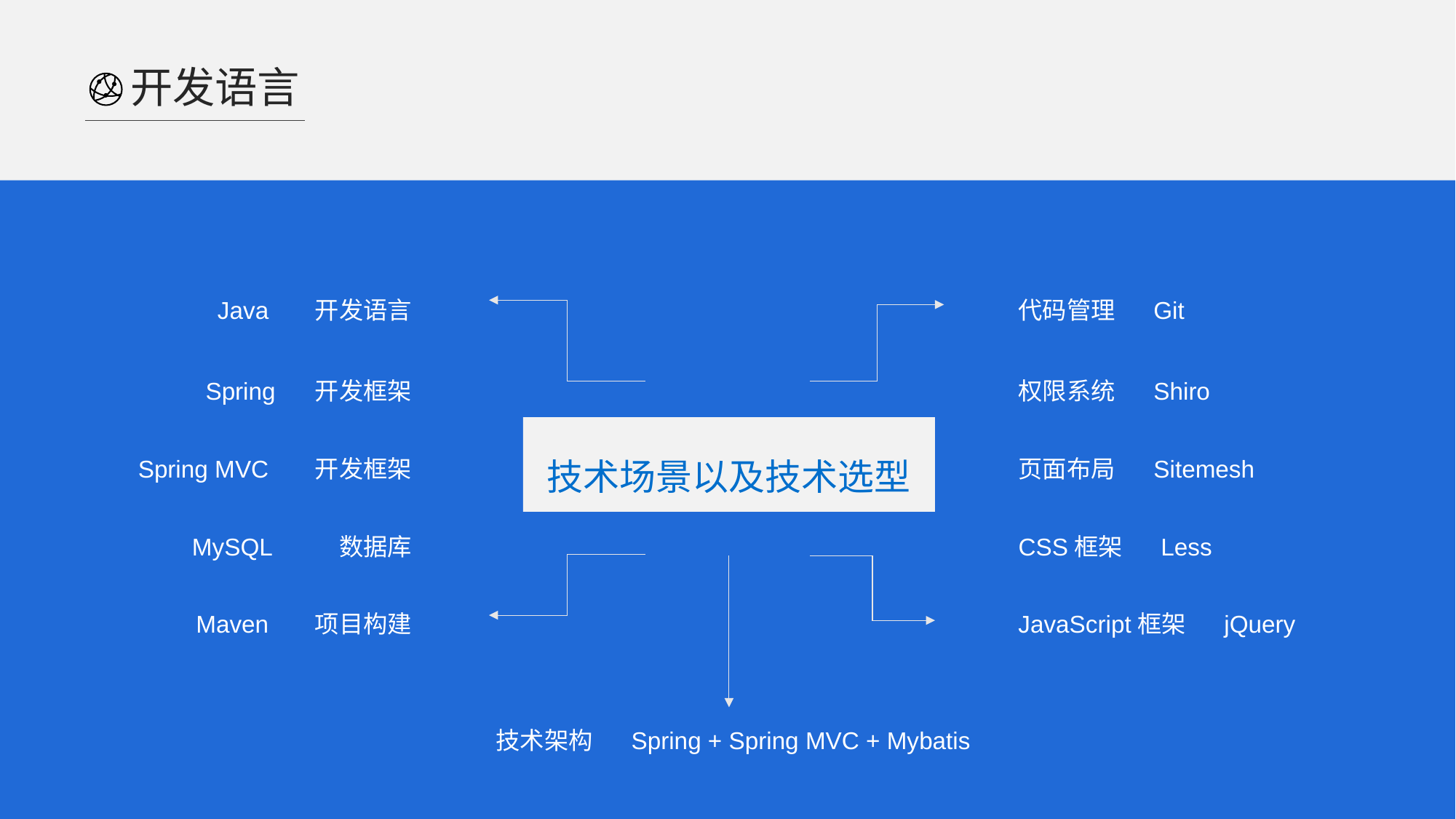

开发语言

Java      开发语言
代码管理      Git
Spring     开发框架
权限系统      Shiro
技术场景以及技术选型
Spring MVC      开发框架
页面布局      Sitemesh
MySQL         数据库
CSS框架      Less
Maven      项目构建
JavaScript框架      jQuery
技术架构      Spring + Spring MVC + Mybatis